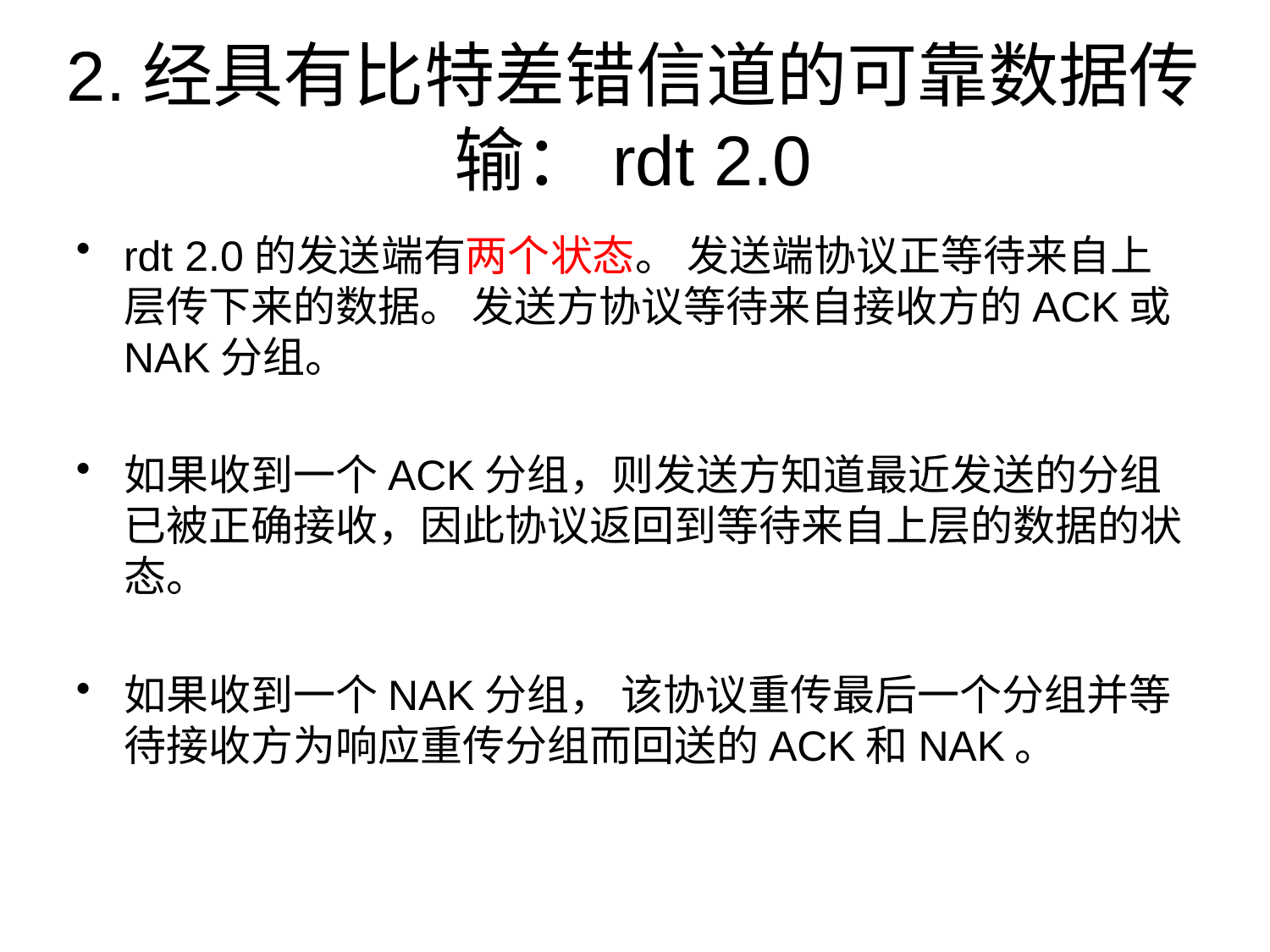

# 2.经具有比特差错信道的可靠数据传输：rdt 2.0
rdt 2.0的发送端有两个状态。 发送端协议正等待来自上层传下来的数据。 发送方协议等待来自接收方的ACK或NAK分组。

如果收到一个ACK分组，则发送方知道最近发送的分组已被正确接收，因此协议返回到等待来自上层的数据的状态。

如果收到一个NAK分组， 该协议重传最后一个分组并等待接收方为响应重传分组而回送的ACK和NAK。